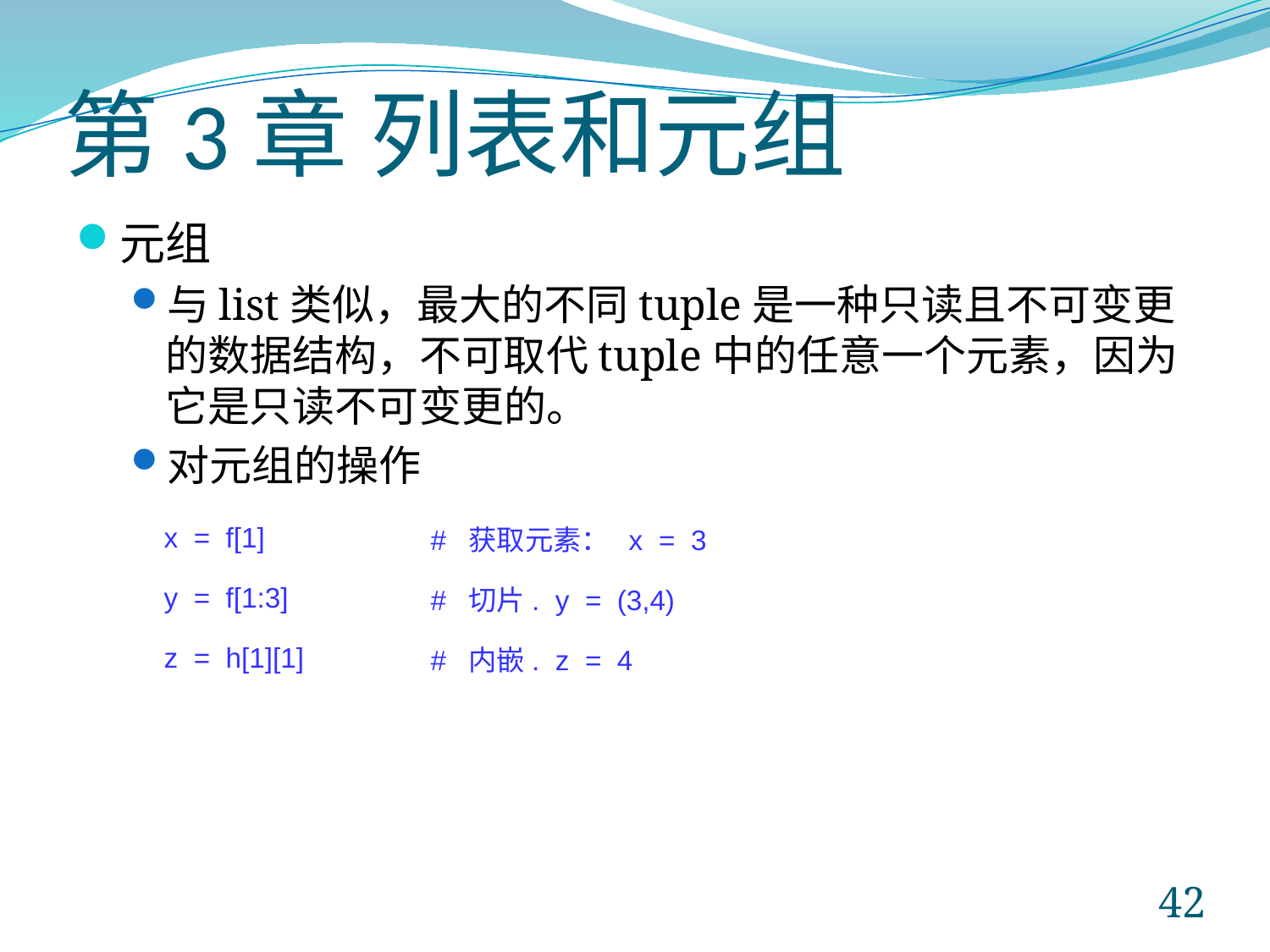

# 第3章 列表和元组
元组
与list类似，最大的不同tuple是一种只读且不可变更的数据结构，不可取代tuple中的任意一个元素，因为它是只读不可变更的。
对元组的操作

x  =  f[1]
y  =  f[1:3]
z  =  h[1][1]
#  获取元素：  x  =  3
#  切片.  y  =  (3,4)
#  内嵌.  z  =  4
42